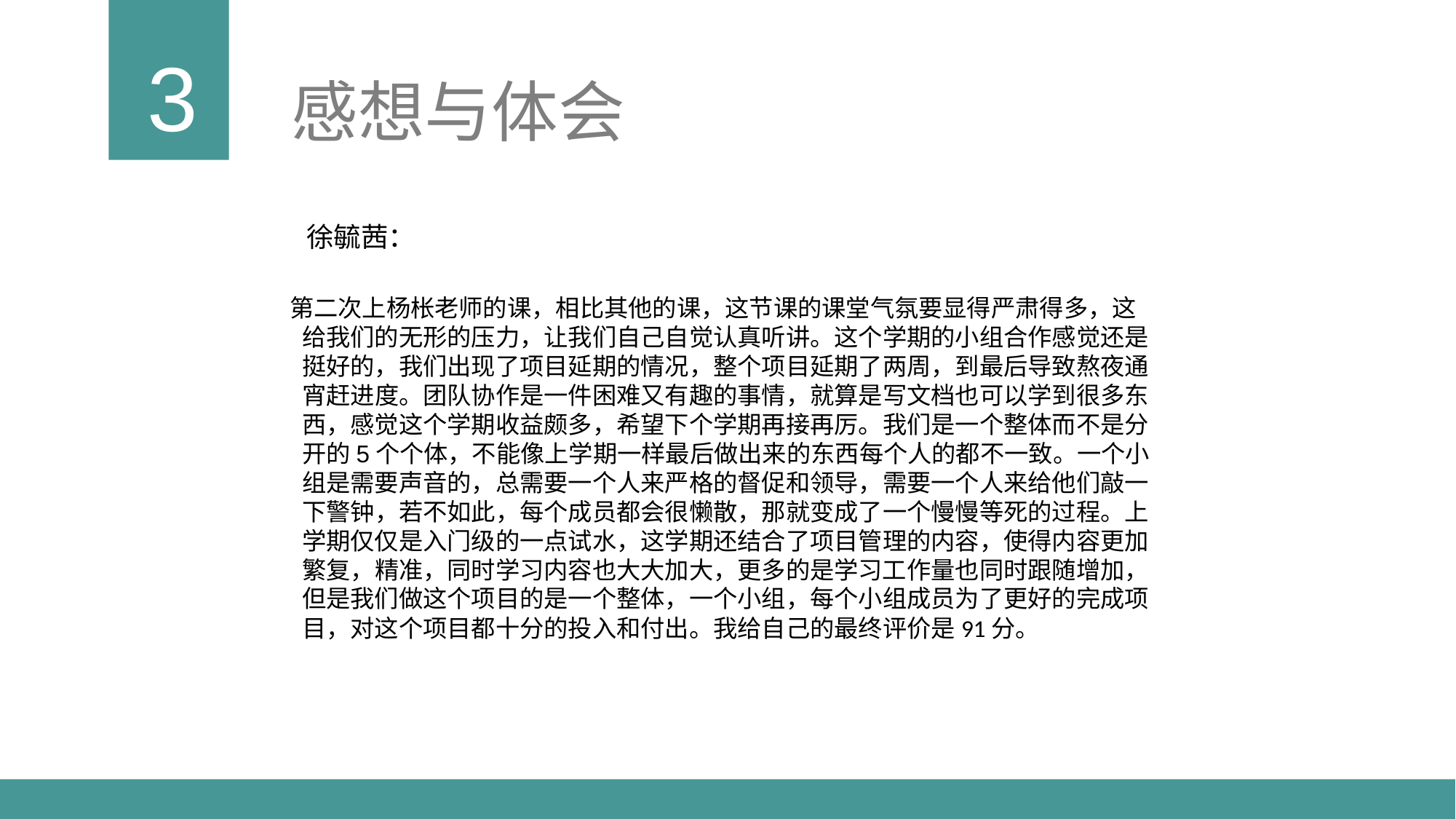

3
感想与体会
徐毓茜：
          第二次上杨枨老师的课，相比其他的课，这节课的课堂气氛要显得严肃得多，这给我们的无形的压力，让我们自己自觉认真听讲。这个学期的小组合作感觉还是挺好的，我们出现了项目延期的情况，整个项目延期了两周，到最后导致熬夜通宵赶进度。团队协作是一件困难又有趣的事情，就算是写文档也可以学到很多东西，感觉这个学期收益颇多，希望下个学期再接再厉。我们是一个整体而不是分开的5个个体，不能像上学期一样最后做出来的东西每个人的都不一致。一个小组是需要声音的，总需要一个人来严格的督促和领导，需要一个人来给他们敲一下警钟，若不如此，每个成员都会很懒散，那就变成了一个慢慢等死的过程。上学期仅仅是入门级的一点试水，这学期还结合了项目管理的内容，使得内容更加繁复，精准，同时学习内容也大大加大，更多的是学习工作量也同时跟随增加，但是我们做这个项目的是一个整体，一个小组，每个小组成员为了更好的完成项目，对这个项目都十分的投入和付出。我给自己的最终评价是91分。